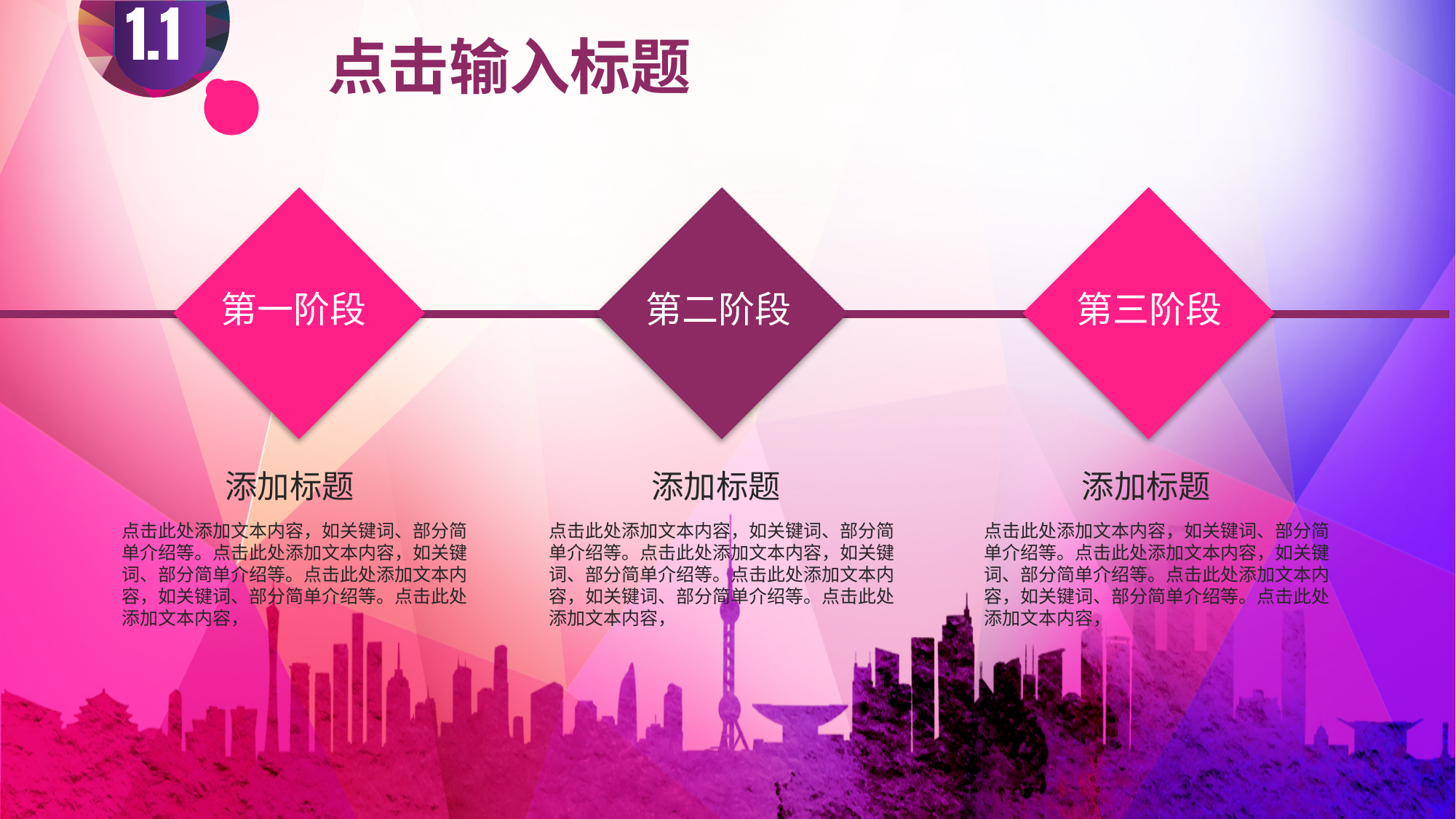

1.1
1.1

点击输入标题

第三阶段

第一阶段

第二阶段

添加标题
添加标题
添加标题
点击此处添加文本内容，如关键词、部分简单介绍等。点击此处添加文本内容，如关键词、部分简单介绍等。点击此处添加文本内容，如关键词、部分简单介绍等。点击此处添加文本内容，
点击此处添加文本内容，如关键词、部分简单介绍等。点击此处添加文本内容，如关键词、部分简单介绍等。点击此处添加文本内容，如关键词、部分简单介绍等。点击此处添加文本内容，
点击此处添加文本内容，如关键词、部分简单介绍等。点击此处添加文本内容，如关键词、部分简单介绍等。点击此处添加文本内容，如关键词、部分简单介绍等。点击此处添加文本内容，